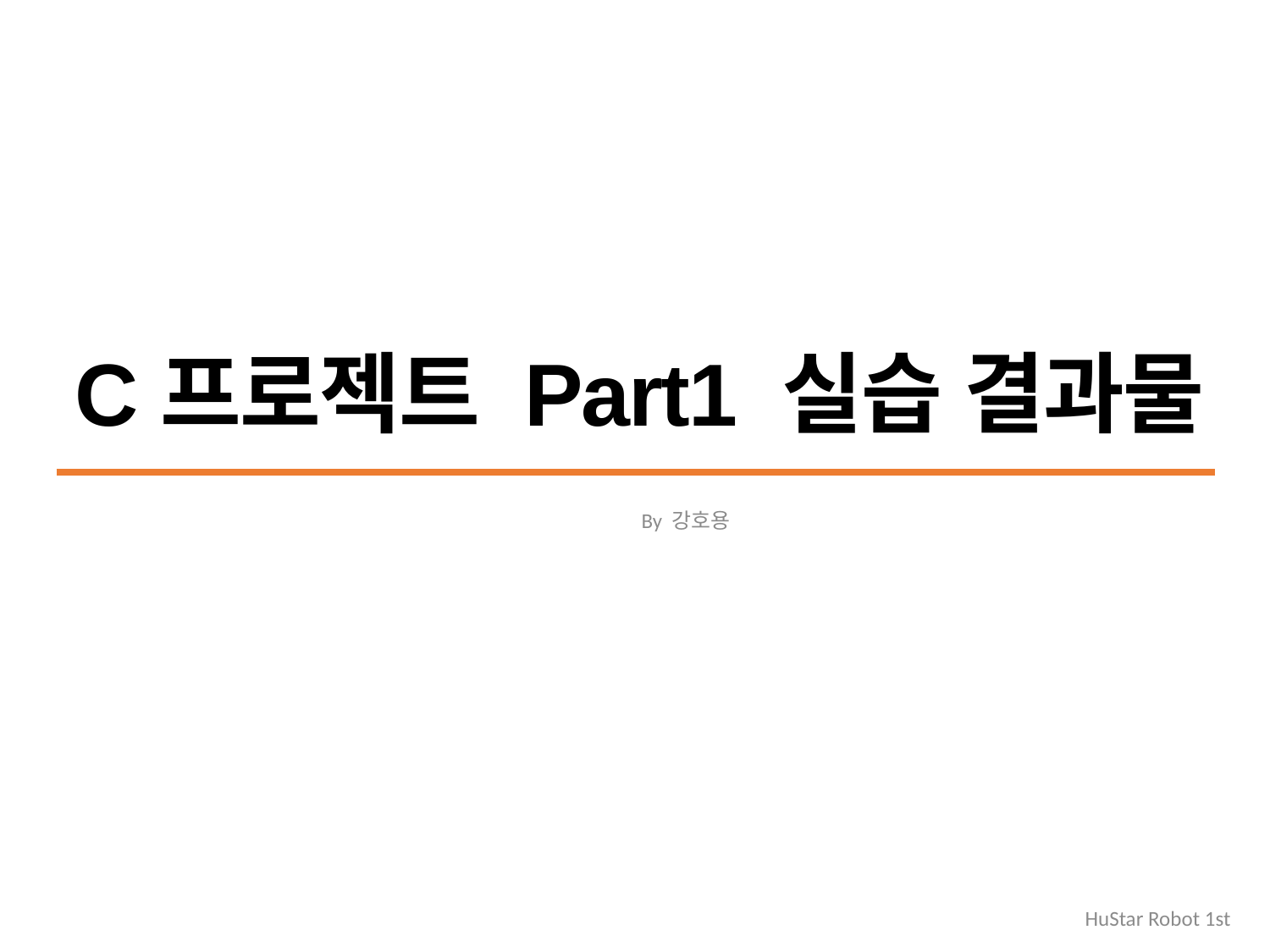

# C프로젝트 Part1 실습 결과물
By 강호용
HuStar Robot 1st